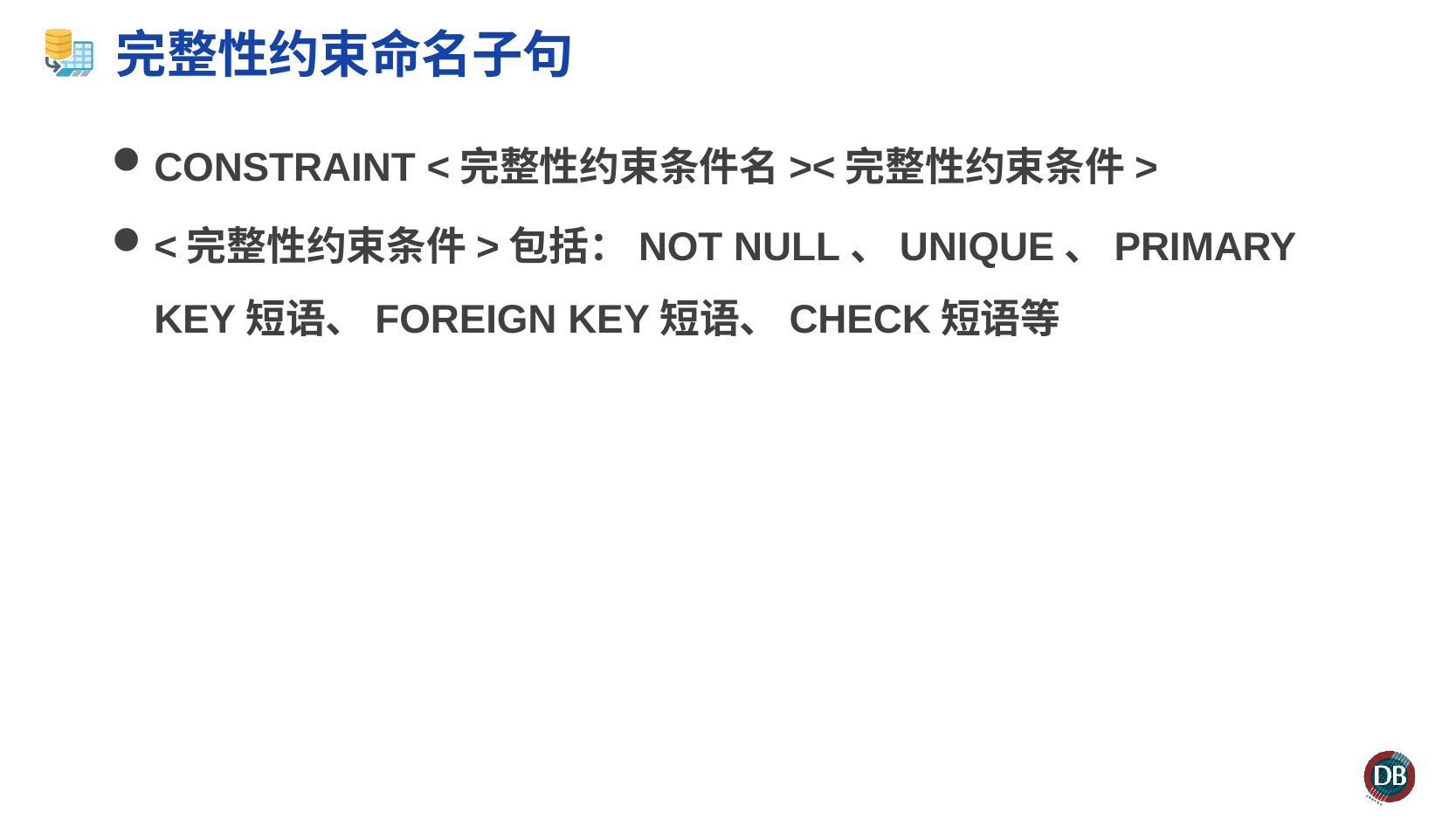

# 完整性约束命名子句
CONSTRAINT <完整性约束条件名><完整性约束条件>
<完整性约束条件>包括：NOT NULL、UNIQUE、PRIMARY KEY短语、FOREIGN KEY短语、CHECK短语等